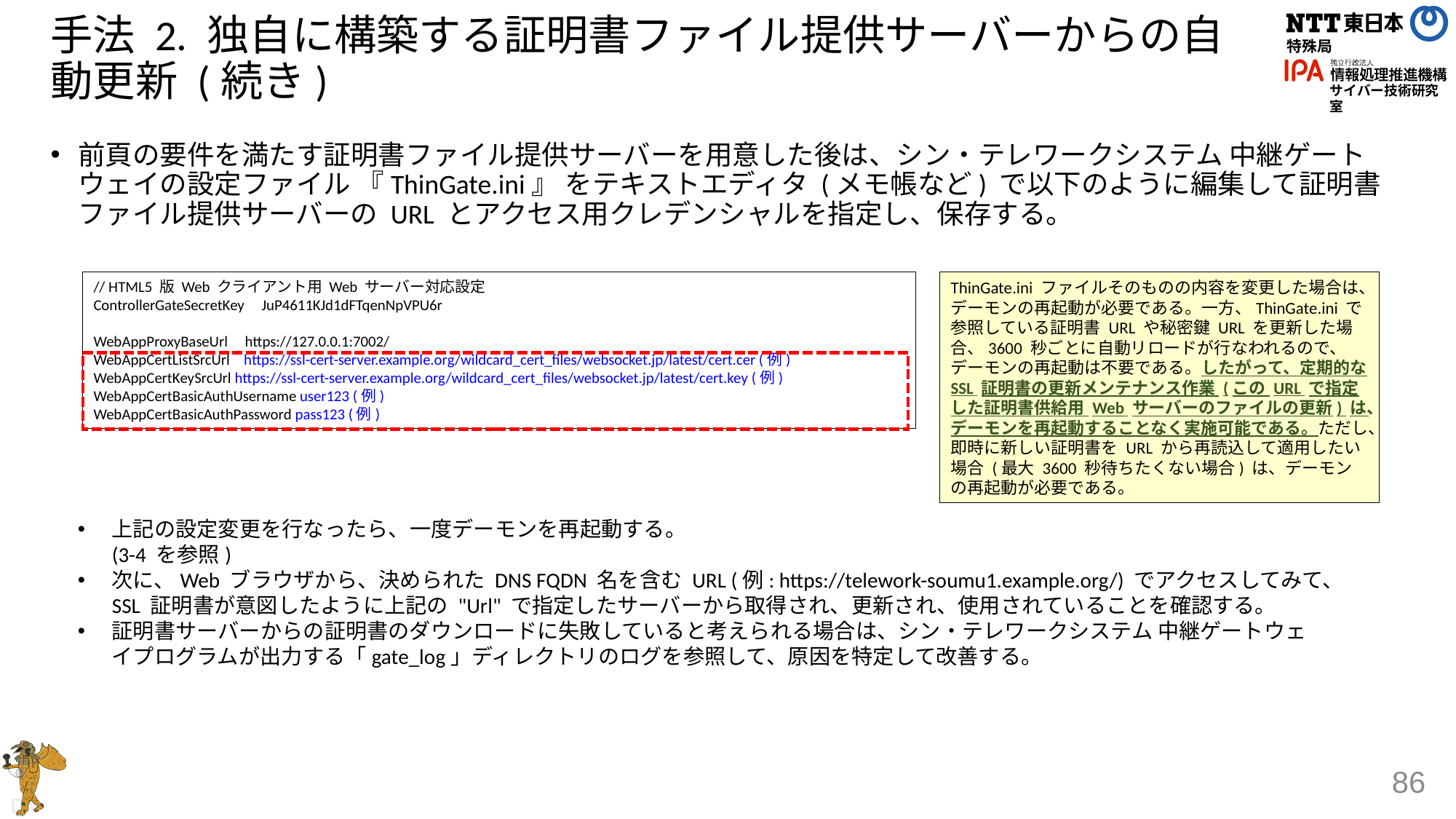

# 手法 2. 独自に構築する証明書ファイル提供サーバーからの自動更新 (続き)
前頁の要件を満たす証明書ファイル提供サーバーを用意した後は、シン・テレワークシステム 中継ゲートウェイの設定ファイル 『ThinGate.ini』 をテキストエディタ (メモ帳など) で以下のように編集して証明書ファイル提供サーバーの URL とアクセス用クレデンシャルを指定し、保存する。
// HTML5 版 Web クライアント用 Web サーバー対応設定
ControllerGateSecretKey     JuP4611KJd1dFTqenNpVPU6r

WebAppProxyBaseUrl     https://127.0.0.1:7002/
WebAppCertListSrcUrl    https://ssl-cert-server.example.org/wildcard_cert_files/websocket.jp/latest/cert.cer (例)
WebAppCertKeySrcUrl https://ssl-cert-server.example.org/wildcard_cert_files/websocket.jp/latest/cert.key (例)
WebAppCertBasicAuthUsername user123 (例)
WebAppCertBasicAuthPassword pass123 (例)
ThinGate.ini ファイルそのものの内容を変更した場合は、デーモンの再起動が必要である。一方、ThinGate.ini で参照している証明書 URL や秘密鍵 URL を更新した場合、3600 秒ごとに自動リロードが行なわれるので、デーモンの再起動は不要である。したがって、定期的な SSL 証明書の更新メンテナンス作業 (この URL で指定した証明書供給用 Web サーバーのファイルの更新) は、デーモンを再起動することなく実施可能である。ただし、即時に新しい証明書を URL から再読込して適用したい場合 (最大 3600 秒待ちたくない場合) は、デーモンの再起動が必要である。

上記の設定変更を行なったら、一度デーモンを再起動する。
(3-4 を参照)
次に、Web ブラウザから、決められた DNS FQDN 名を含む URL (例: https://telework-soumu1.example.org/) でアクセスしてみて、SSL 証明書が意図したように上記の "Url" で指定したサーバーから取得され、更新され、使用されていることを確認する。
証明書サーバーからの証明書のダウンロードに失敗していると考えられる場合は、シン・テレワークシステム 中継ゲートウェイプログラムが出力する「gate_log」ディレクトリのログを参照して、原因を特定して改善する。
86